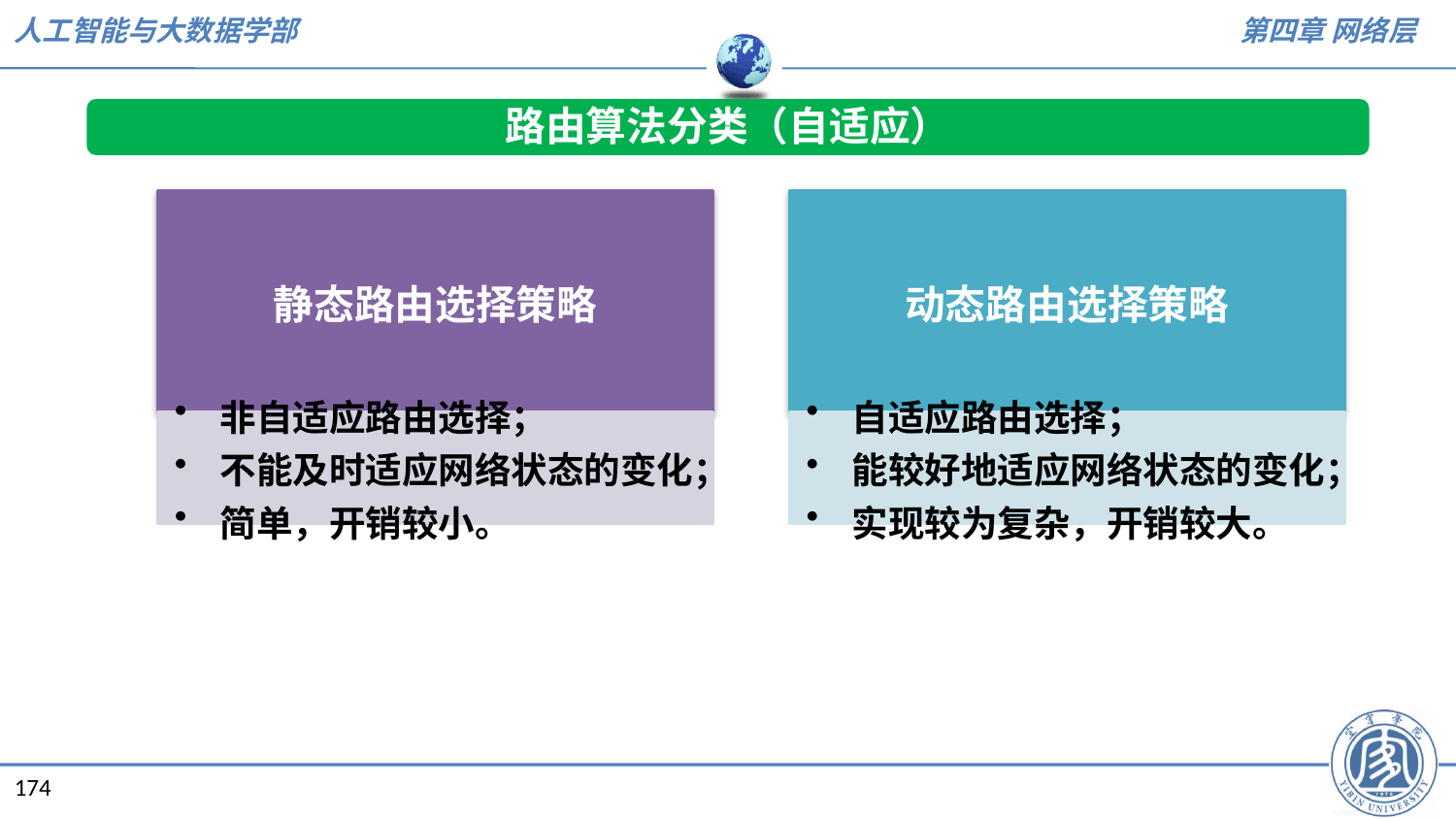

路由算法分类（自适应）

静态路由选择策略
非自适应路由选择；
动态路由选择策略
自适应路由选择；
能较好地适应网络状态的变化；
不能及时适应网络状态的变化；
简单，开销较小。
实现较为复杂，开销较大。
174